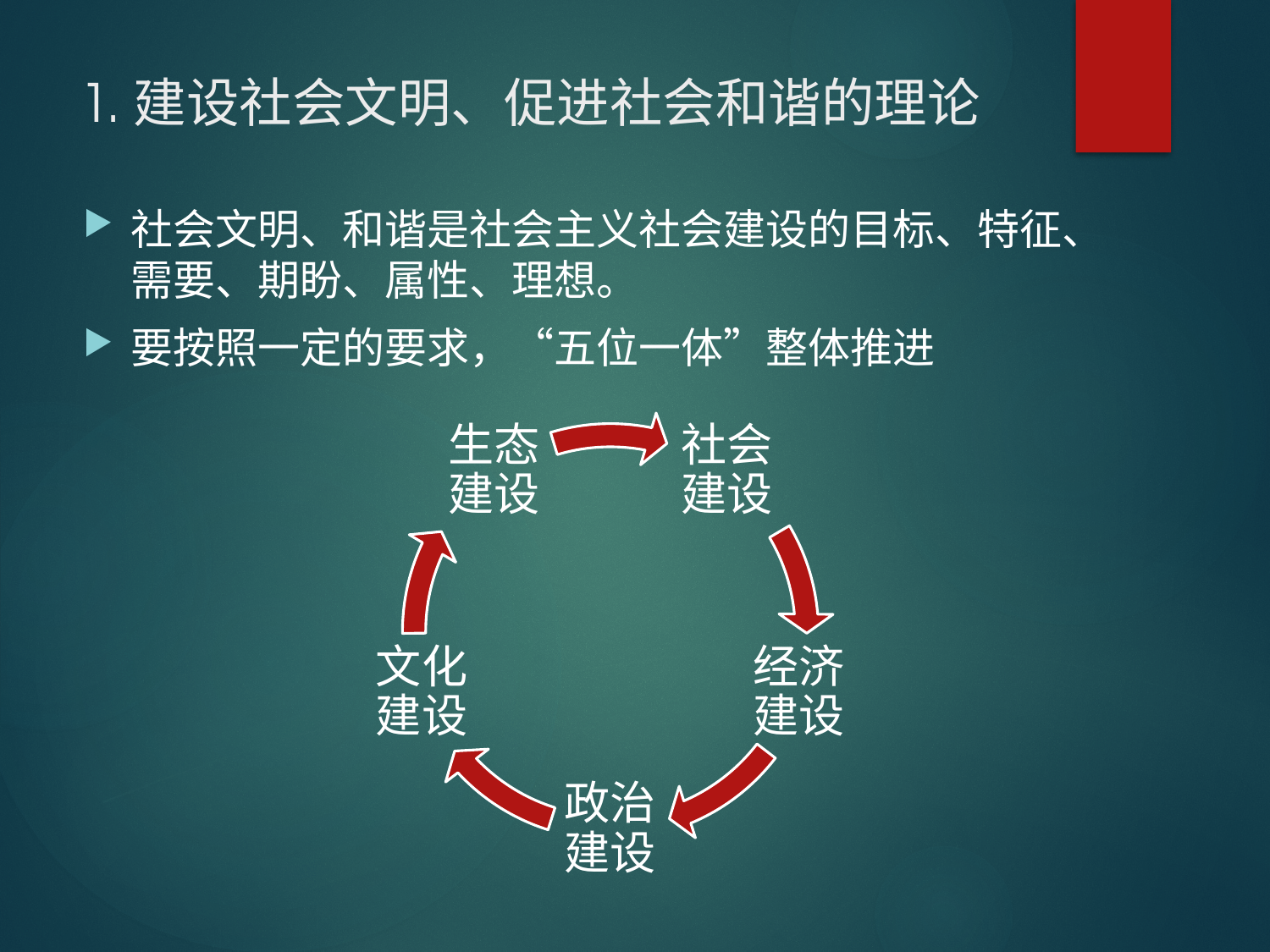

# 1.建设社会文明、促进社会和谐的理论
社会文明、和谐是社会主义社会建设的目标、特征、需要、期盼、属性、理想。
要按照一定的要求，“五位一体”整体推进
社会建设
经济建设
政治建设
文化建设
生态建设